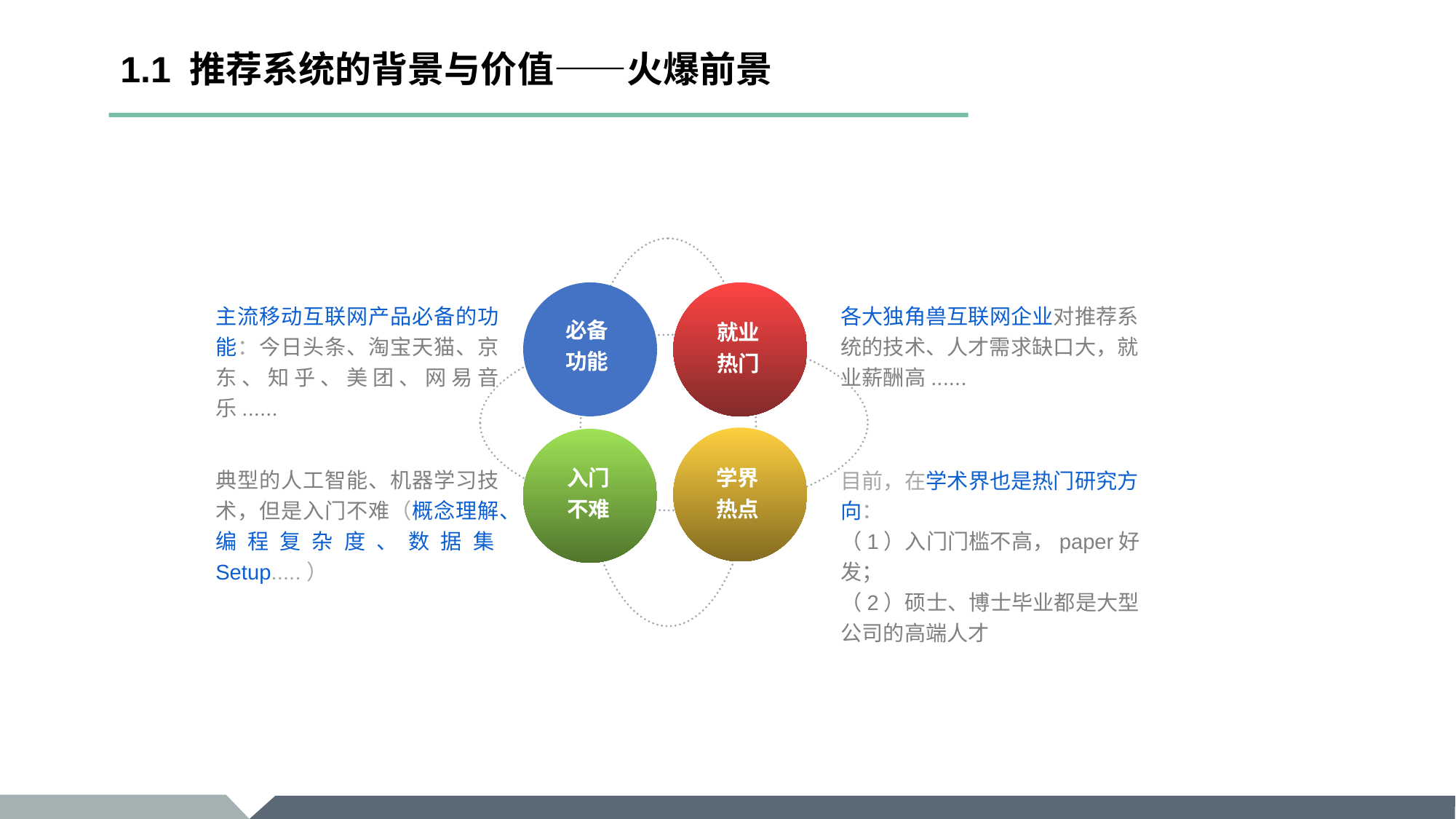

# 1.1 推荐系统的背景与价值——火爆前景

主流移动互联网产品必备的功能：今日头条、淘宝天猫、京东、知乎、美团、网易音乐......
各大独角兽互联网企业对推荐系统的技术、人才需求缺口大，就业薪酬高......
必备功能
就业热门

学界
热点
入门
不难
典型的人工智能、机器学习技术，但是入门不难（概念理解、编程复杂度、数据集Setup.....）
目前，在学术界也是热门研究方向：
（1）入门门槛不高，paper好发；
（2）硕士、博士毕业都是大型公司的高端人才